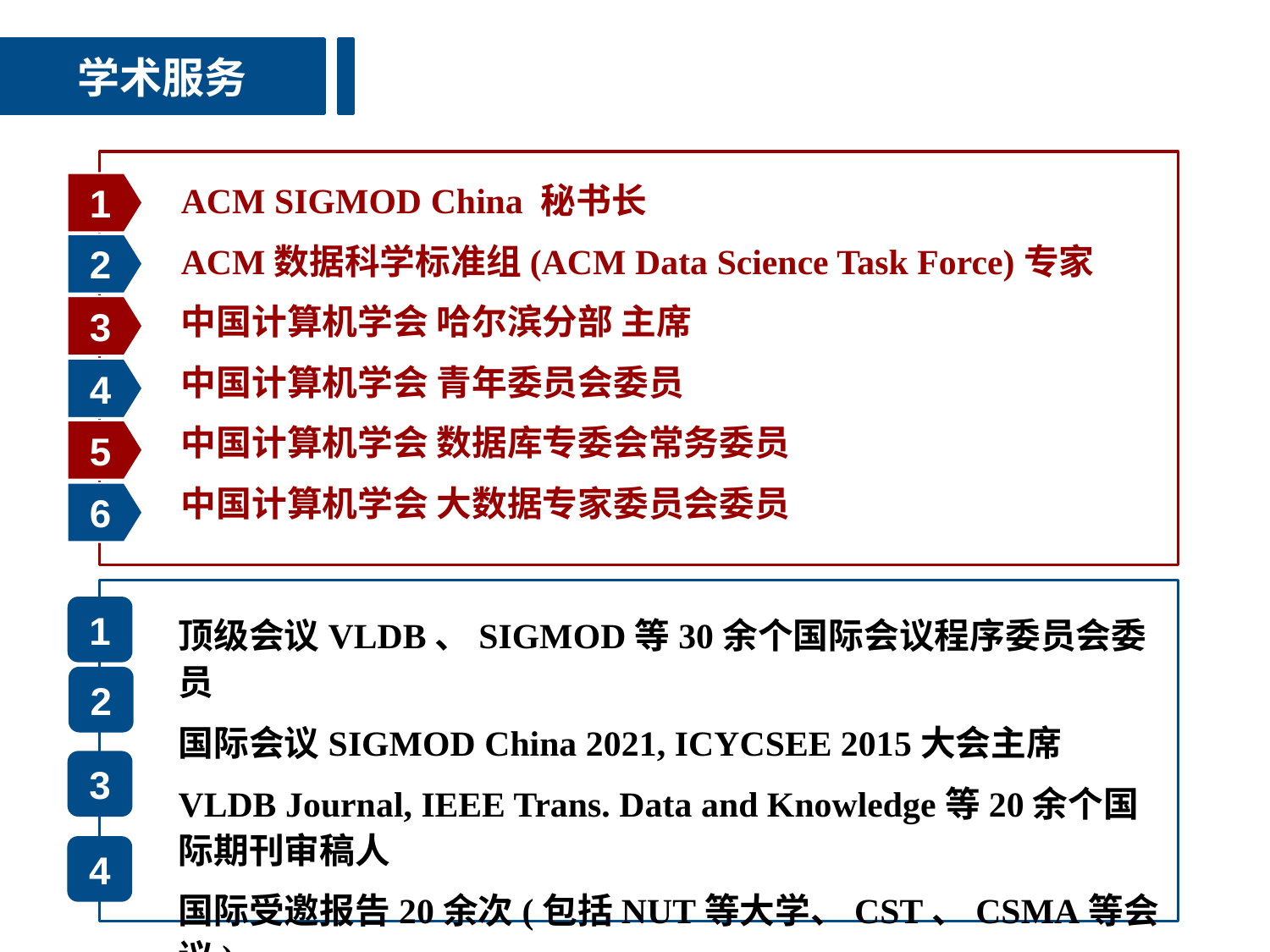

学术服务

ACM SIGMOD China 秘书长
ACM数据科学标准组(ACM Data Science Task Force)专家
中国计算机学会 哈尔滨分部 主席
中国计算机学会 青年委员会委员
中国计算机学会 数据库专委会常务委员
中国计算机学会 大数据专家委员会委员
1
2
3
4
5
6

1
顶级会议VLDB、SIGMOD等30余个国际会议程序委员会委员
国际会议SIGMOD China 2021, ICYCSEE 2015大会主席
VLDB Journal, IEEE Trans. Data and Knowledge等20余个国际期刊审稿人
国际受邀报告20余次(包括NUT等大学、CST、CSMA等会议)
2
3
4